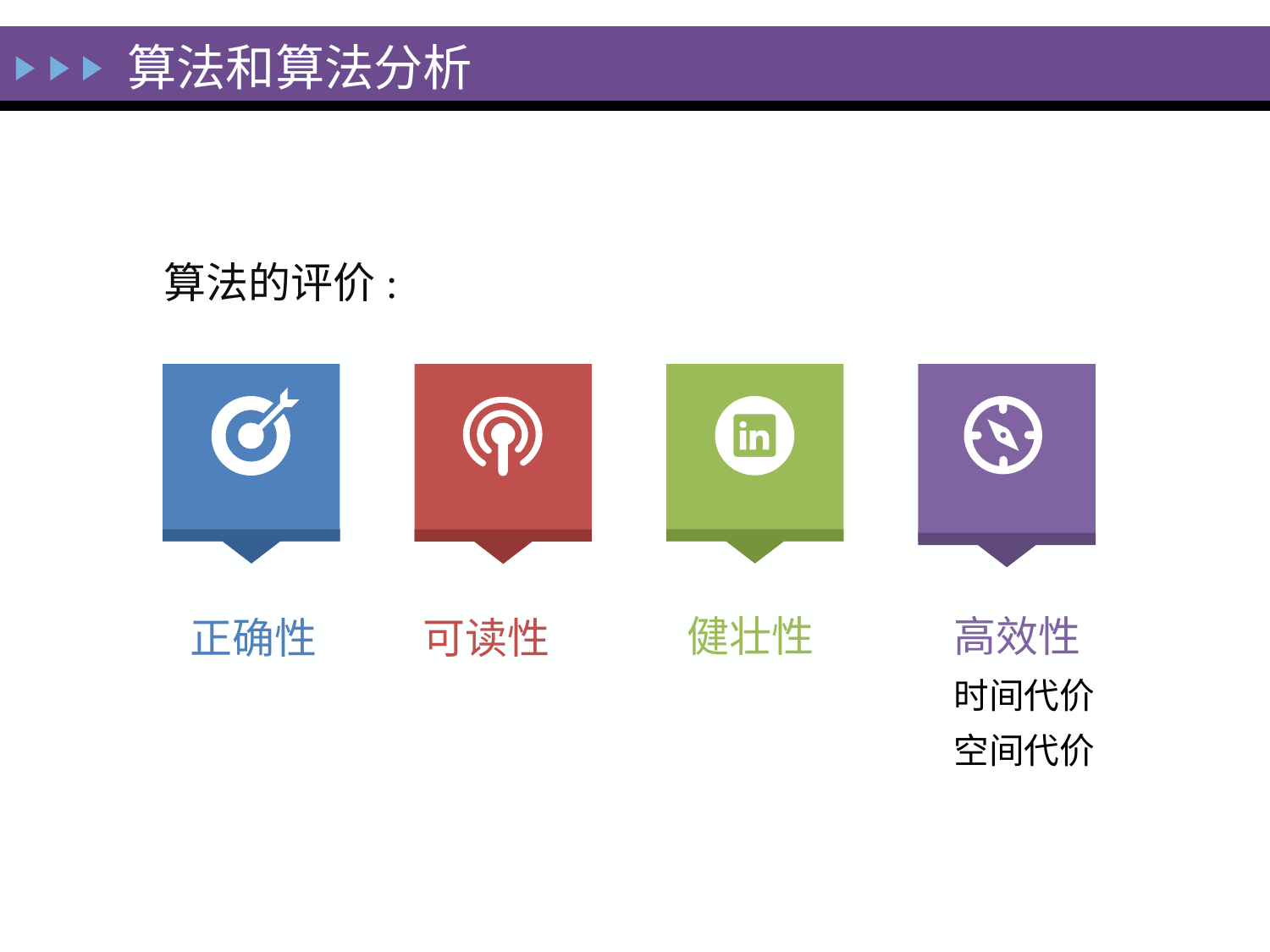

算法和算法分析
# 算法的评价:

健壮性
高效性
时间代价
空间代价
正确性
可读性